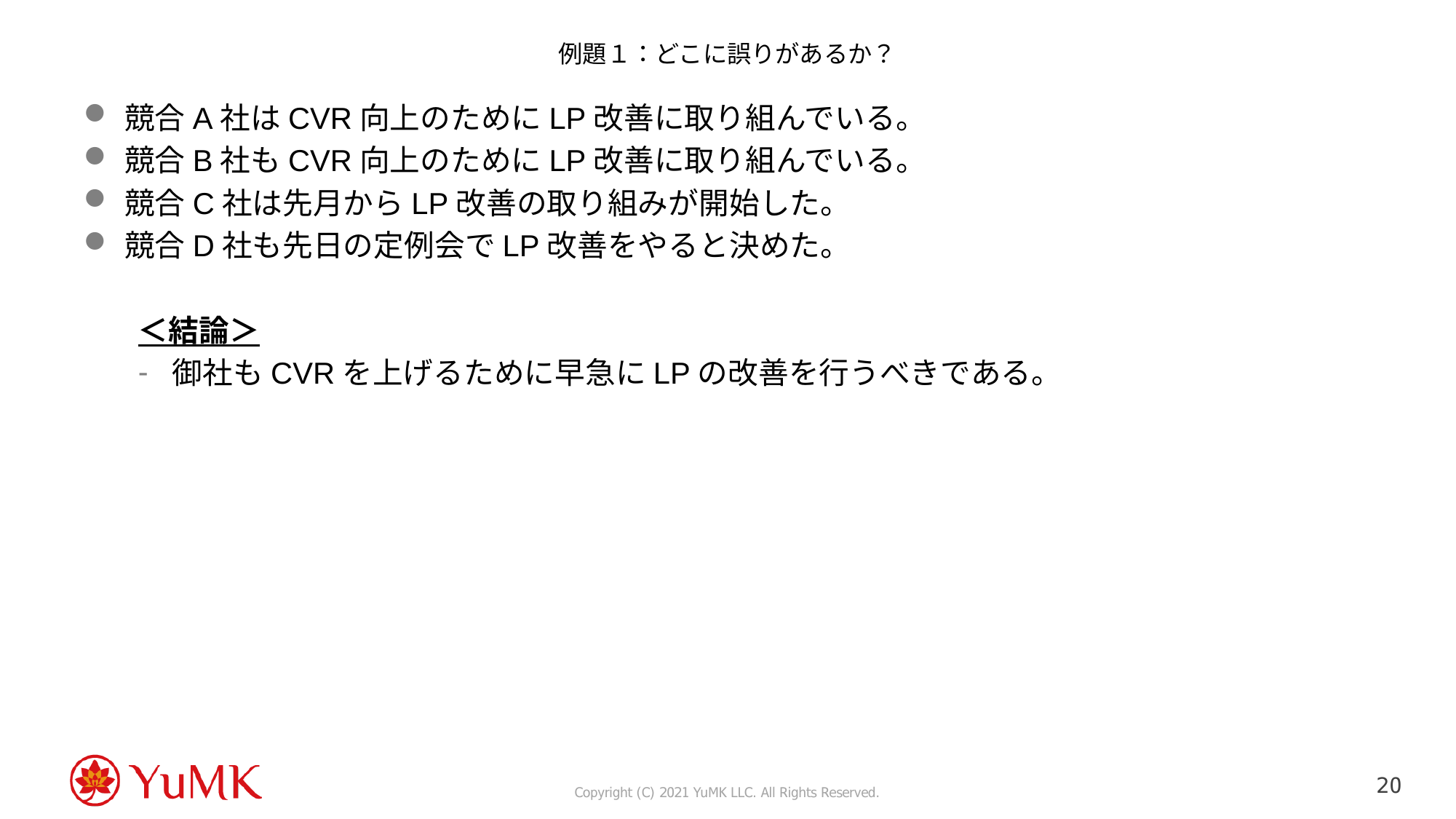

# 例題１：どこに誤りがあるか？
競合A社はCVR向上のためにLP改善に取り組んでいる。
競合B社もCVR向上のためにLP改善に取り組んでいる。
競合C社は先月からLP改善の取り組みが開始した。
競合D社も先日の定例会でLP改善をやると決めた。

＜結論＞
御社もCVRを上げるために早急にLPの改善を行うべきである。

20